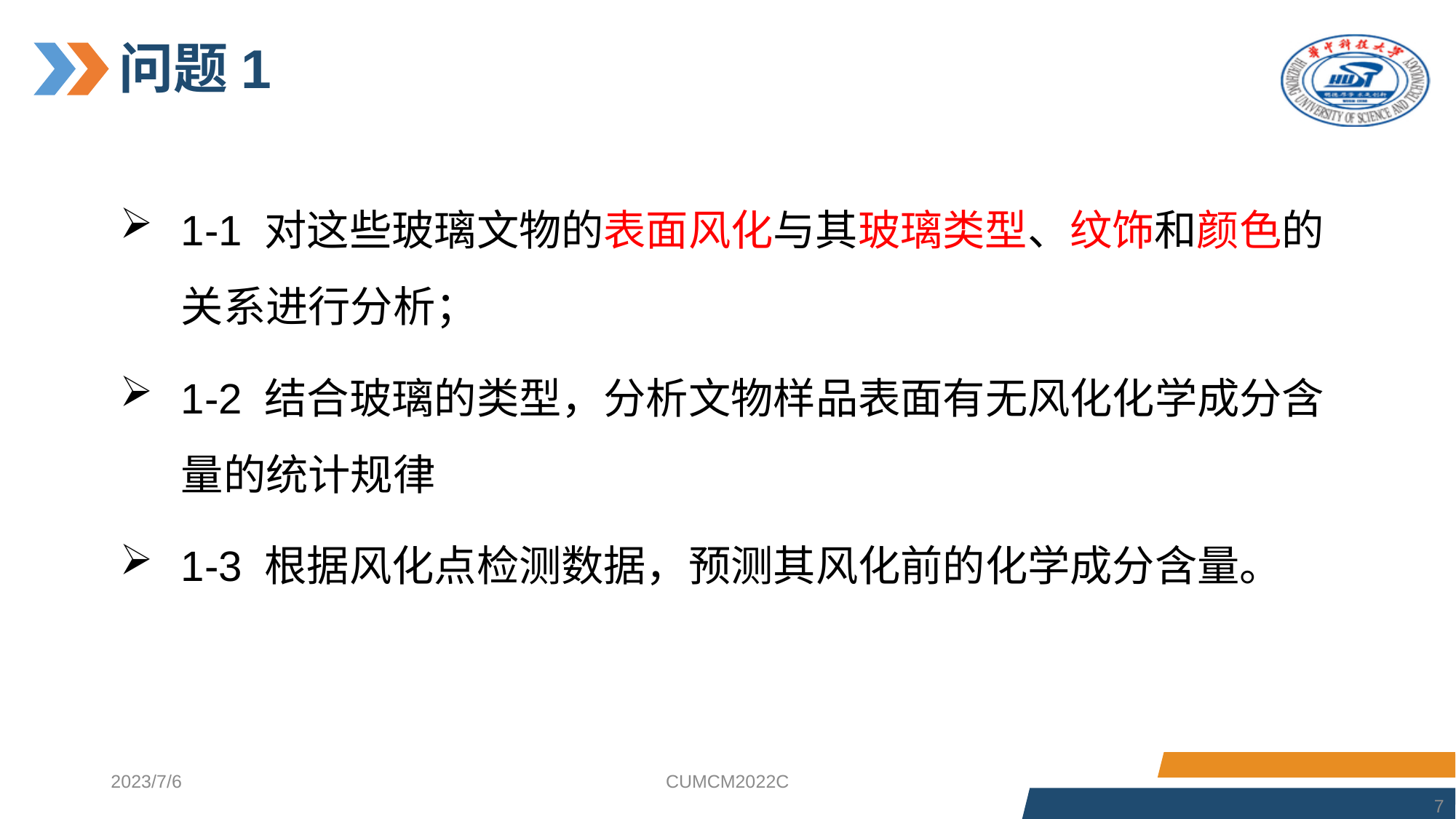

# 问题1
1-1 对这些玻璃文物的表面风化与其玻璃类型、纹饰和颜色的关系进行分析；
1-2 结合玻璃的类型，分析文物样品表面有无风化化学成分含量的统计规律
1-3 根据风化点检测数据，预测其风化前的化学成分含量。
2023/7/6
CUMCM2022C
7